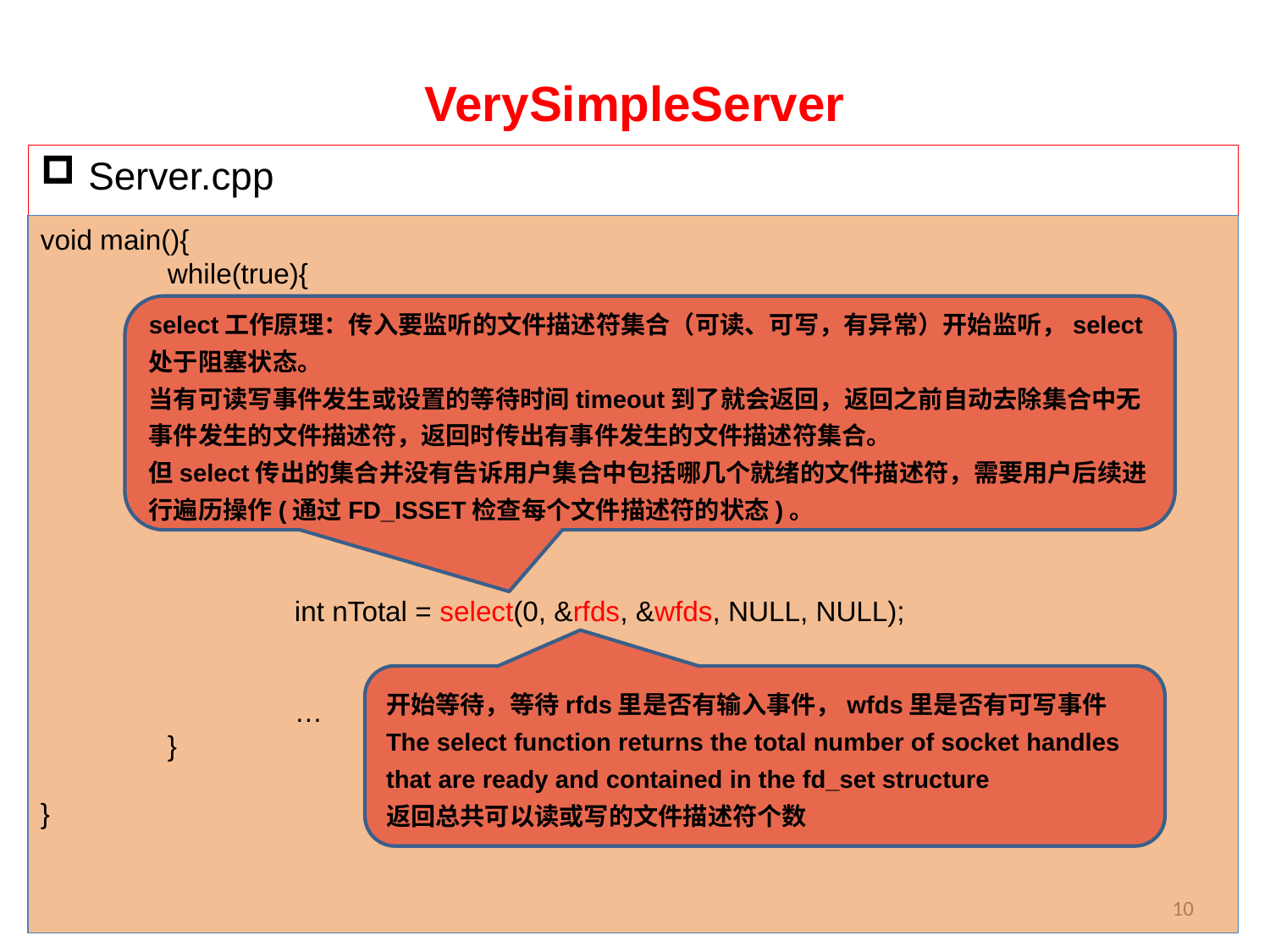

# VerySimpleServer
Server.cpp
void main(){
	while(true){

		int nTotal = select(0, &rfds, &wfds, NULL, NULL);

		…
	}

}

select工作原理：传入要监听的文件描述符集合（可读、可写，有异常）开始监听，select处于阻塞状态。
当有可读写事件发生或设置的等待时间timeout到了就会返回，返回之前自动去除集合中无事件发生的文件描述符，返回时传出有事件发生的文件描述符集合。
但select传出的集合并没有告诉用户集合中包括哪几个就绪的文件描述符，需要用户后续进行遍历操作(通过FD_ISSET检查每个文件描述符的状态)。
开始等待，等待rfds里是否有输入事件，wfds里是否有可写事件
The select function returns the total number of socket handles that are ready and contained in the fd_set structure
返回总共可以读或写的文件描述符个数
10